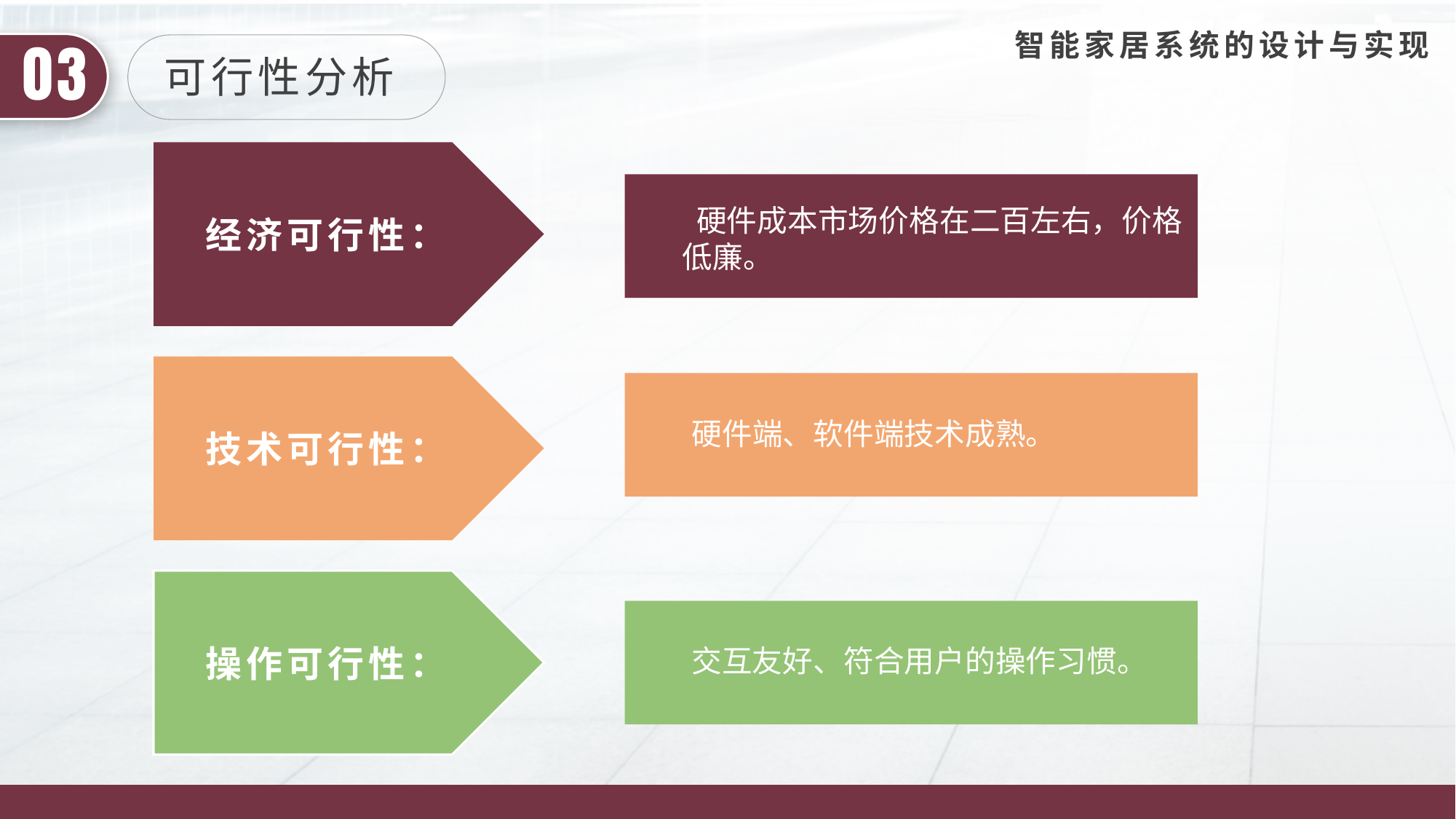

智能家居系统的设计与实现

03

可行性分析
经济可行性：

 硬件成本市场价格在二百左右，价格低廉。
技术可行性：

硬件端、软件端技术成熟。
操作可行性：

交互友好、符合用户的操作习惯。